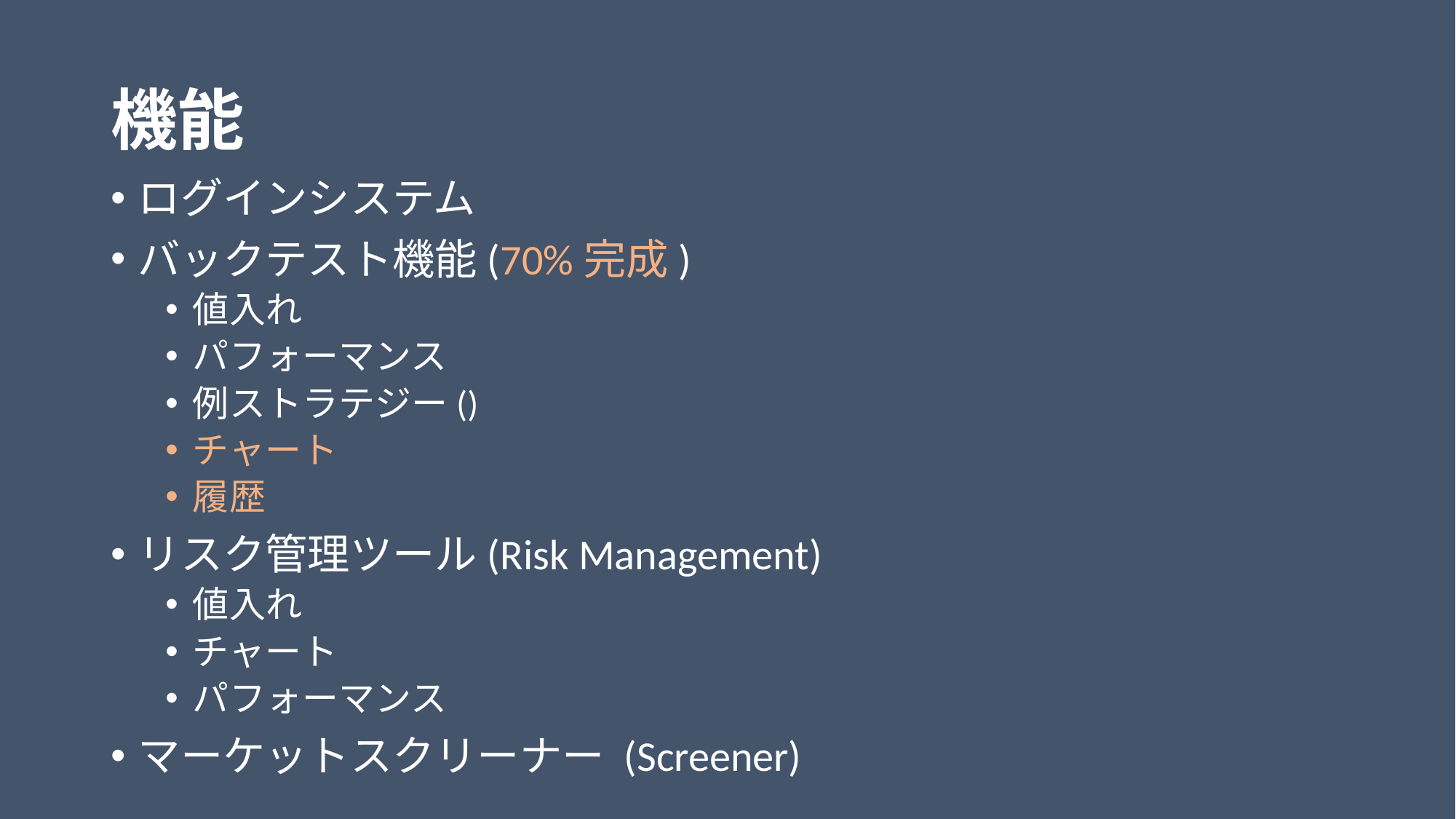

# 機能
ログインシステム
バックテスト機能(70%完成)
値入れ
パフォーマンス
例ストラテジー()
チャート
履歴
リスク管理ツール(Risk Management)
値入れ
チャート
パフォーマンス
マーケットスクリーナー (Screener)